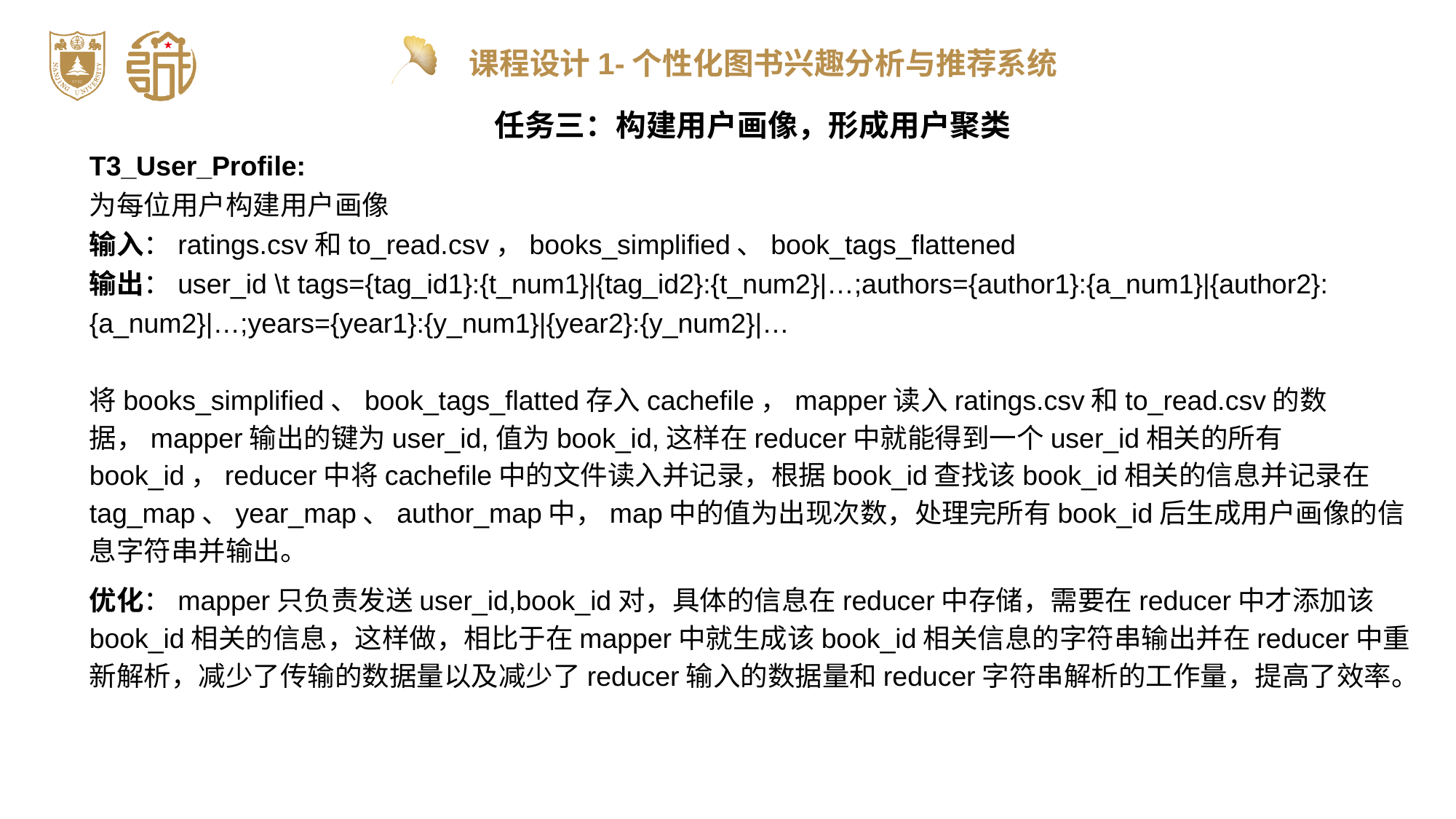

任务三：构建用户画像，形成用户聚类
T3_User_Profile:
为每位用户构建用户画像
输入：ratings.csv和to_read.csv，books_simplified、book_tags_flattened
输出：user_id \t tags={tag_id1}:{t_num1}|{tag_id2}:{t_num2}|…;authors={author1}:{a_num1}|{author2}:{a_num2}|…;years={year1}:{y_num1}|{year2}:{y_num2}|…

将books_simplified、book_tags_flatted存入cachefile，mapper读入ratings.csv和to_read.csv的数据，mapper输出的键为user_id,值为book_id,这样在reducer中就能得到一个user_id相关的所有book_id，reducer中将cachefile中的文件读入并记录，根据book_id查找该book_id相关的信息并记录在tag_map、year_map、author_map中，map中的值为出现次数，处理完所有book_id后生成用户画像的信息字符串并输出。
优化：mapper只负责发送user_id,book_id对，具体的信息在reducer中存储，需要在reducer中才添加该book_id相关的信息，这样做，相比于在mapper中就生成该book_id相关信息的字符串输出并在reducer中重新解析，减少了传输的数据量以及减少了reducer输入的数据量和reducer字符串解析的工作量，提高了效率。